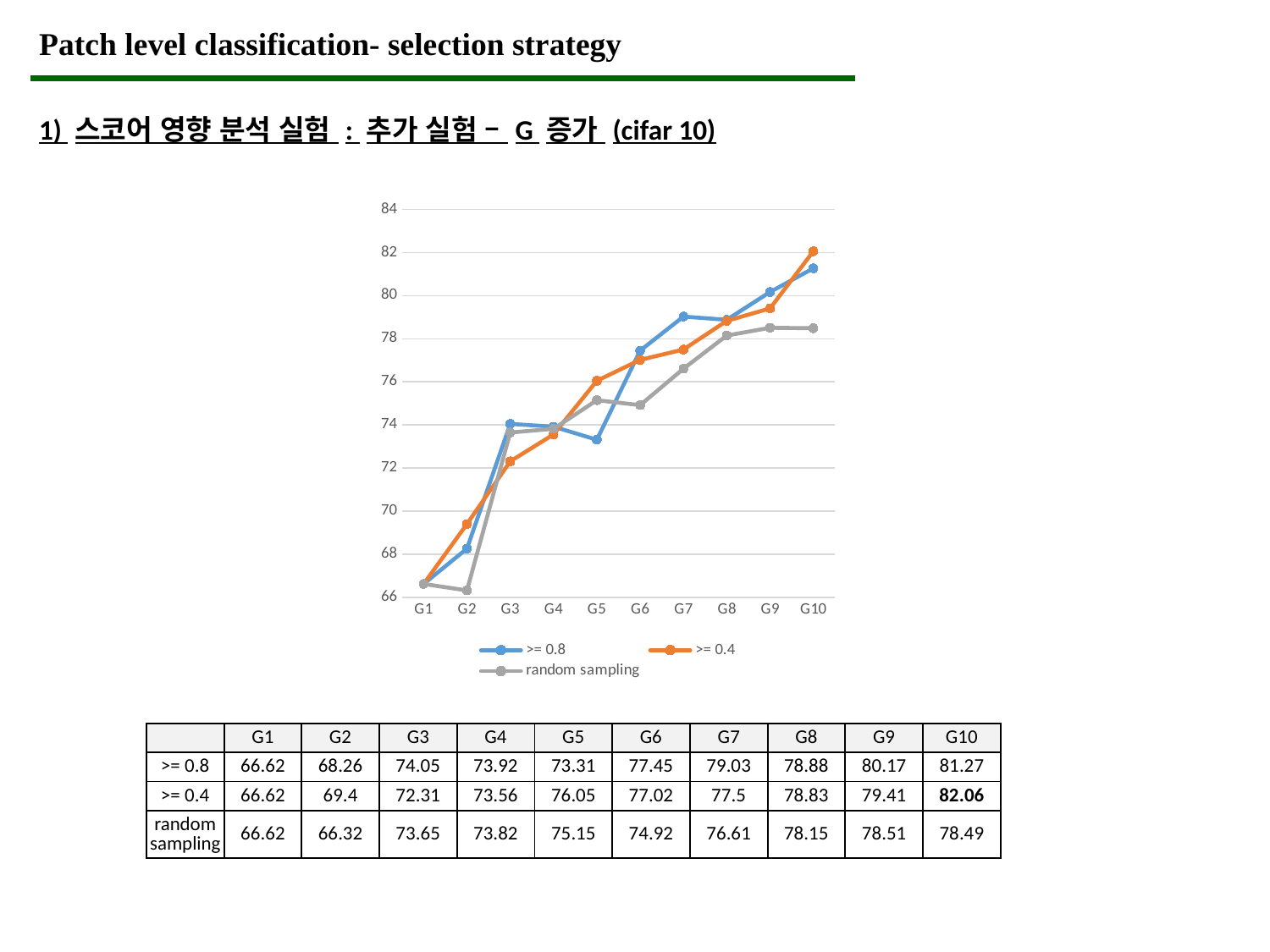

Patch level classification- selection strategy
1) 스코어 영향 분석 실험 : 추가 실험 – G 증가 (cifar 10)

### Chart

| Category | >= 0.8 | >= 0.4 | random sampling |
|---|---|---|---|
| G1 | 66.62 | 66.62 | 66.62 |
| G2 | 68.26 | 69.4 | 66.32 |
| G3 | 74.05 | 72.31 | 73.65 |
| G4 | 73.92 | 73.56 | 73.82 |
| G5 | 73.31 | 76.05 | 75.15 |
| G6 | 77.45 | 77.02 | 74.92 |
| G7 | 79.03 | 77.5 | 76.61 |
| G8 | 78.88 | 78.83 | 78.15 |
| G9 | 80.17 | 79.41 | 78.51 |
| G10 | 81.27 | 82.06 | 78.49 |
|  | G1 | G2 | G3 | G4 | G5 | G6 | G7 | G8 | G9 | G10 |
| --- | --- | --- | --- | --- | --- | --- | --- | --- | --- | --- |
| >= 0.8 | 66.62 | 68.26 | 74.05 | 73.92 | 73.31 | 77.45 | 79.03 | 78.88 | 80.17 | 81.27 |
| >= 0.4 | 66.62 | 69.4 | 72.31 | 73.56 | 76.05 | 77.02 | 77.5 | 78.83 | 79.41 | 82.06 |
| random sampling | 66.62 | 66.32 | 73.65 | 73.82 | 75.15 | 74.92 | 76.61 | 78.15 | 78.51 | 78.49 |